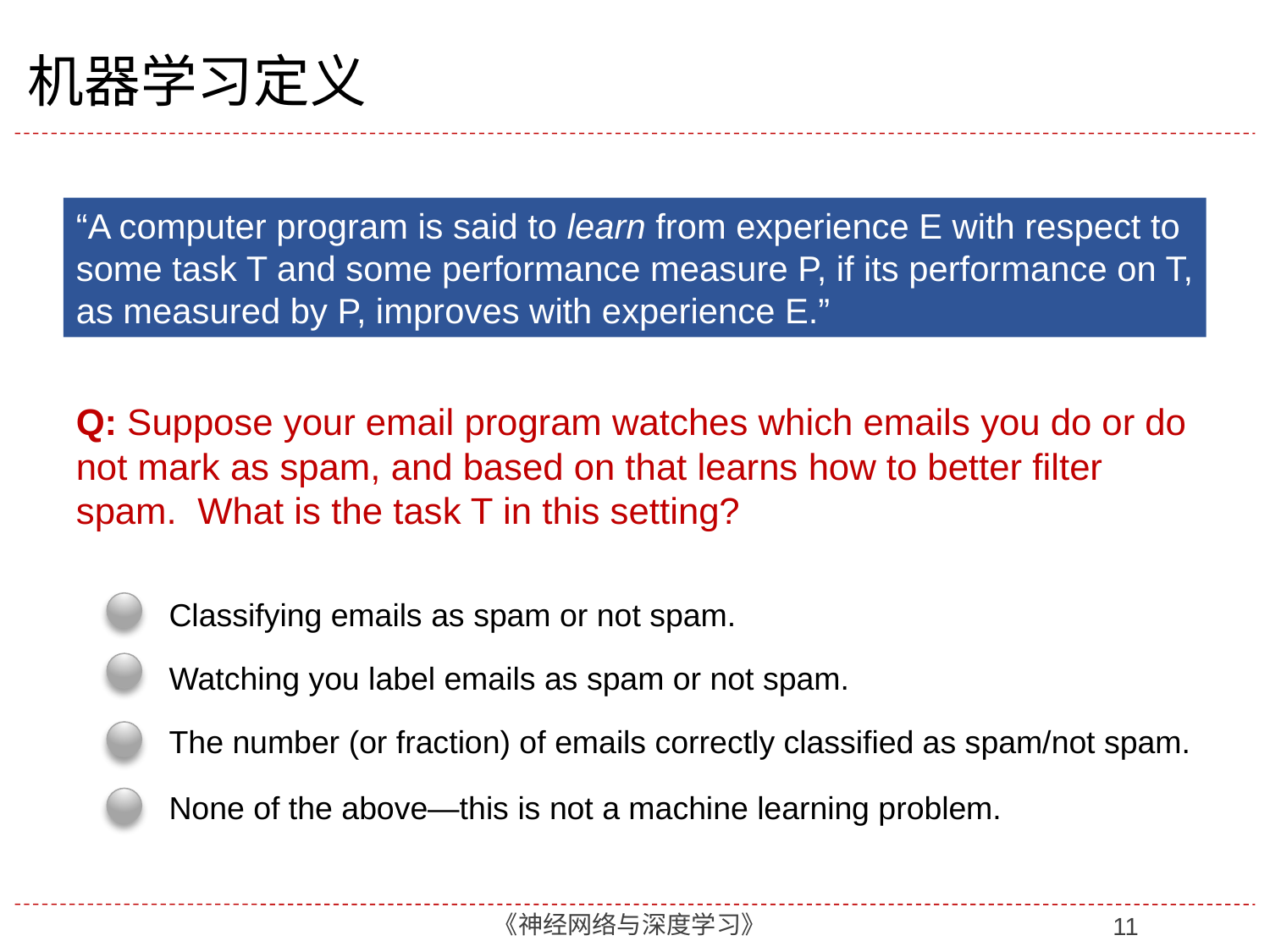

# 机器学习定义
“A computer program is said to learn from experience E with respect to some task T and some performance measure P, if its performance on T, as measured by P, improves with experience E.”
Q: Suppose your email program watches which emails you do or do not mark as spam, and based on that learns how to better filter spam.  What is the task T in this setting?
Classifying emails as spam or not spam.

Watching you label emails as spam or not spam.

The number (or fraction) of emails correctly classified as spam/not spam.

None of the above—this is not a machine learning problem.